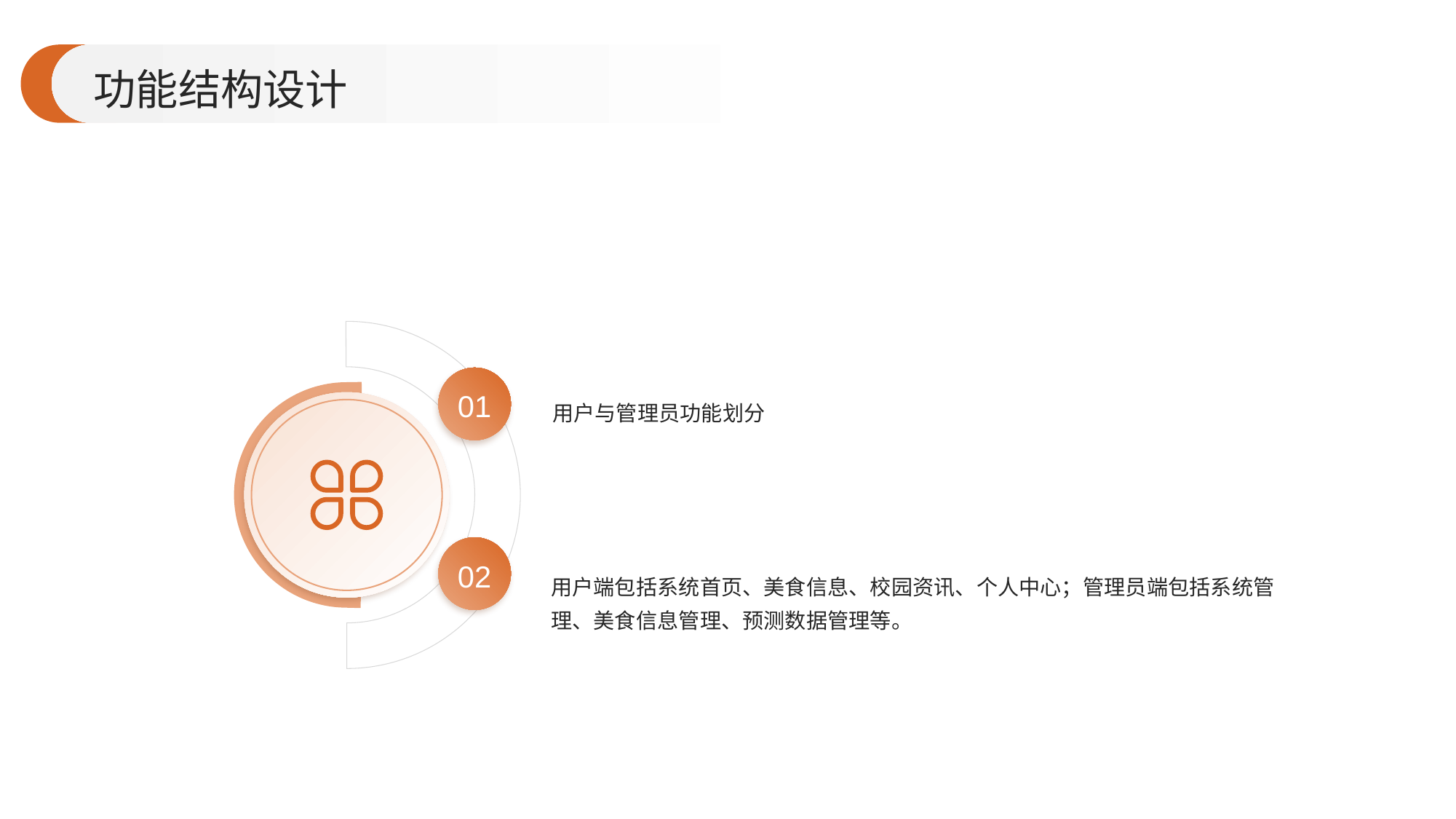

功能结构设计

用户与管理员功能划分

01

用户端包括系统首页、美食信息、校园资讯、个人中心；管理员端包括系统管理、美食信息管理、预测数据管理等。

02